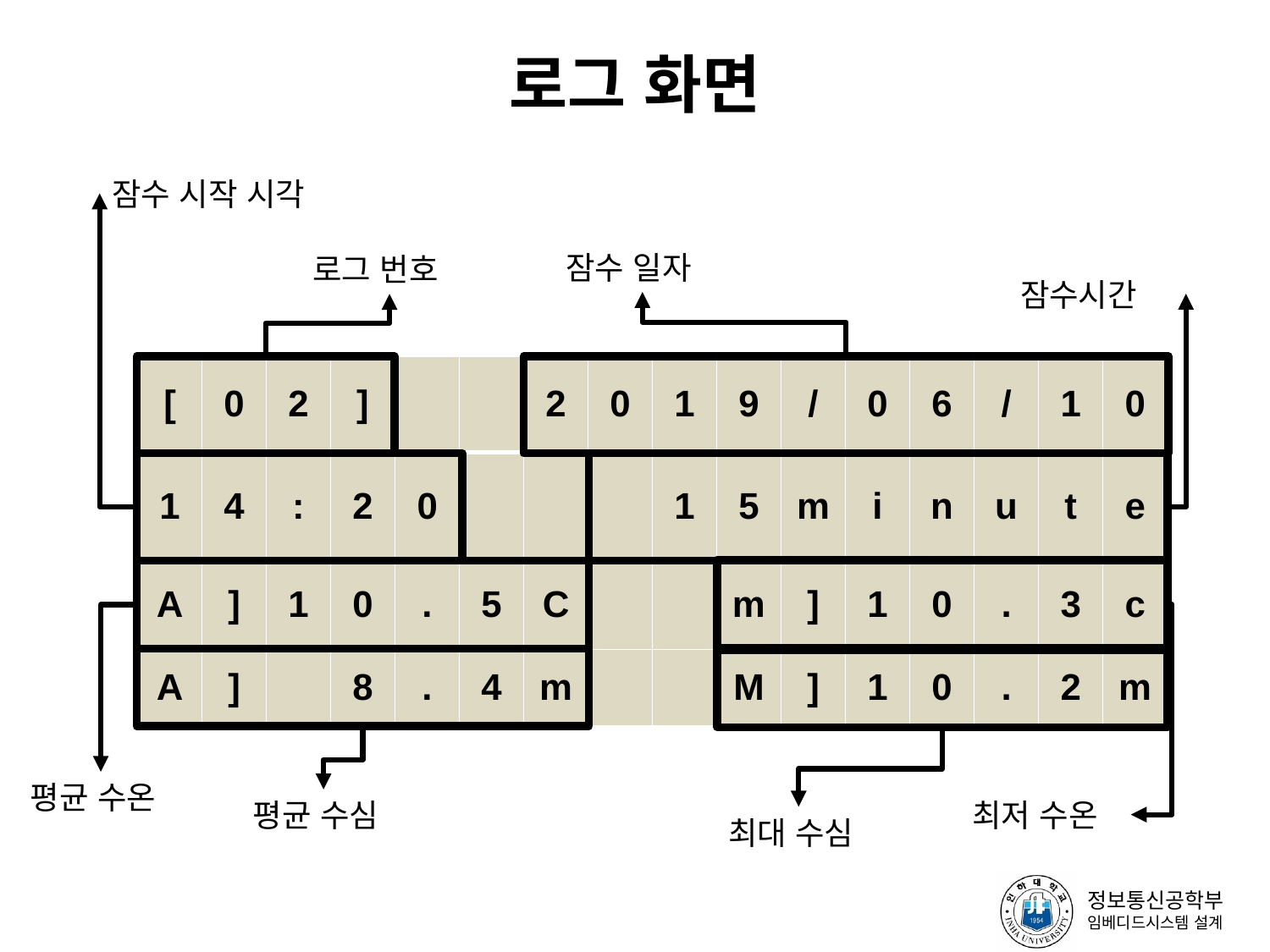

# 로그 화면
잠수 시작 시각
잠수 일자
로그 번호
잠수시간

| [ | 0 | 2 | ] |  |  | 2 | 0 | 1 | 9 | / | 0 | 6 | / | 1 | 0 |
| --- | --- | --- | --- | --- | --- | --- | --- | --- | --- | --- | --- | --- | --- | --- | --- |
| 1 | 4 | : | 2 | 0 |  |  |  | 1 | 5 | m | i | n | u | t | e |
| A | ] | 1 | 0 | . | 5 | C |  |  | m | ] | 1 | 0 | . | 3 | c |
| A | ] |  | 8 | . | 4 | m |  |  | M | ] | 1 | 0 | . | 2 | m |

평균 수온
최저 수온
평균 수심
최대 수심